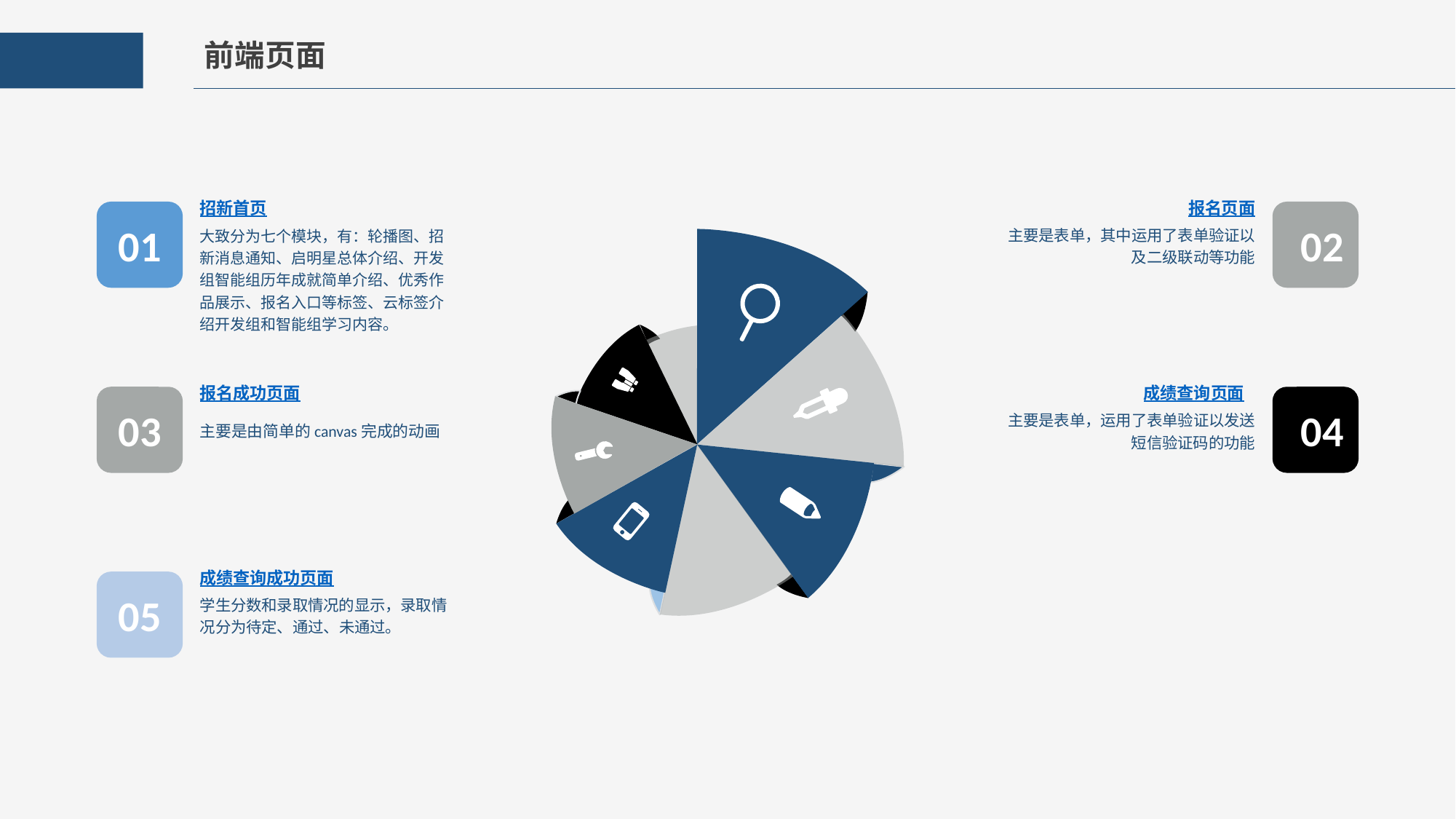

前端页面

招新首页
01
大致分为七个模块，有：轮播图、招新消息通知、启明星总体介绍、开发组智能组历年成就简单介绍、优秀作品展示、报名入口等标签、云标签介绍开发组和智能组学习内容。
报名成功页面
03
主要是由简单的canvas完成的动画
成绩查询成功页面
05
学生分数和录取情况的显示，录取情况分为待定、通过、未通过。
报名页面
02
主要是表单，其中运用了表单验证以及二级联动等功能
成绩查询页面
04
主要是表单，运用了表单验证以发送短信验证码的功能